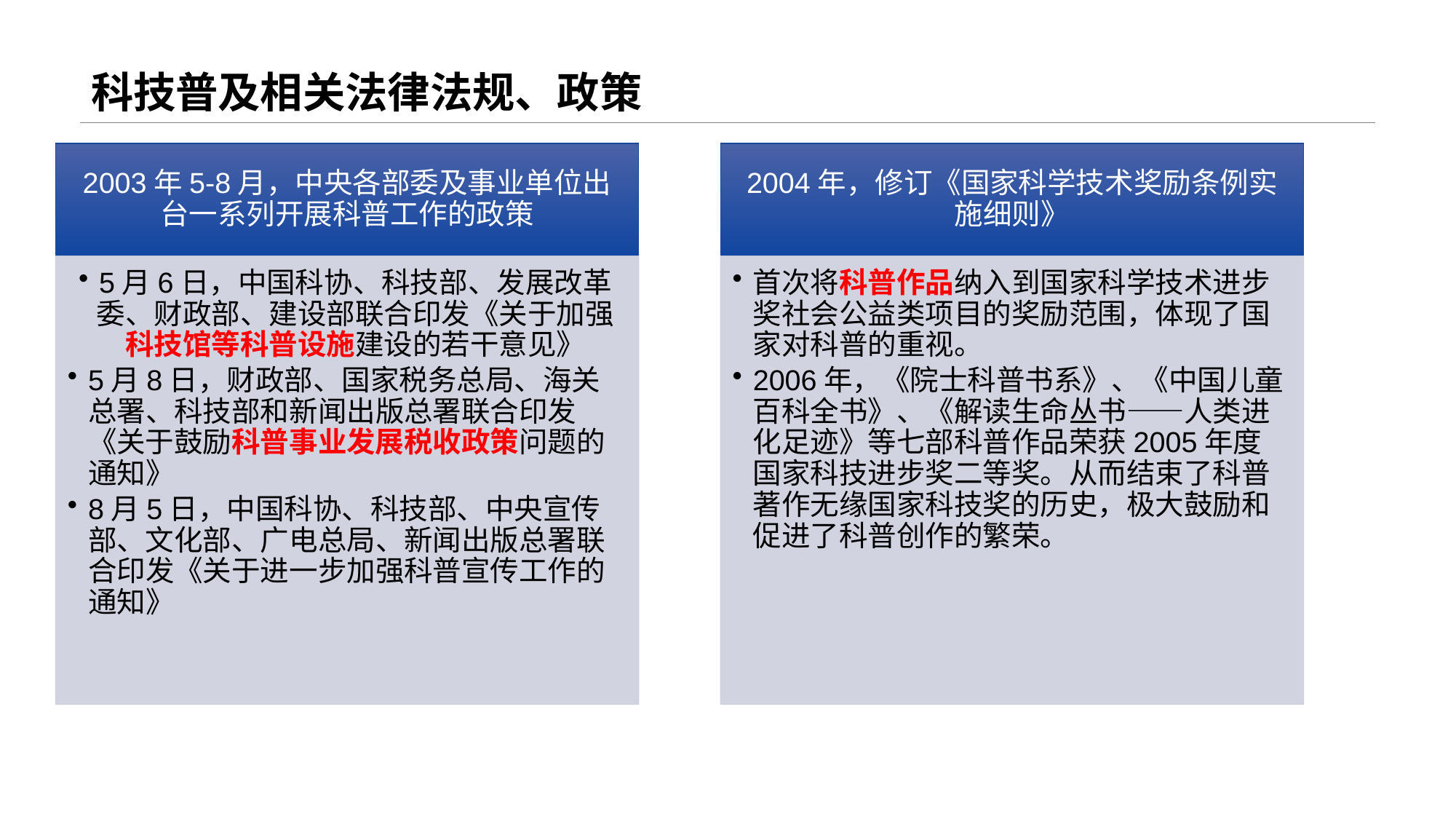

# 科技普及相关法律法规、政策
2003年5-8月，中央各部委及事业单位出台一系列开展科普工作的政策
5月6日，中国科协、科技部、发展改革委、财政部、建设部联合印发《关于加强科技馆等科普设施建设的若干意见》
5月8日，财政部、国家税务总局、海关总署、科技部和新闻出版总署联合印发《关于鼓励科普事业发展税收政策问题的通知》
8月5日，中国科协、科技部、中央宣传部、文化部、广电总局、新闻出版总署联合印发《关于进一步加强科普宣传工作的通知》
2004年，修订《国家科学技术奖励条例实施细则》
首次将科普作品纳入到国家科学技术进步奖社会公益类项目的奖励范围，体现了国家对科普的重视。
2006年，《院士科普书系》、《中国儿童百科全书》、《解读生命丛书——人类进化足迹》等七部科普作品荣获2005年度国家科技进步奖二等奖。从而结束了科普著作无缘国家科技奖的历史，极大鼓励和促进了科普创作的繁荣。